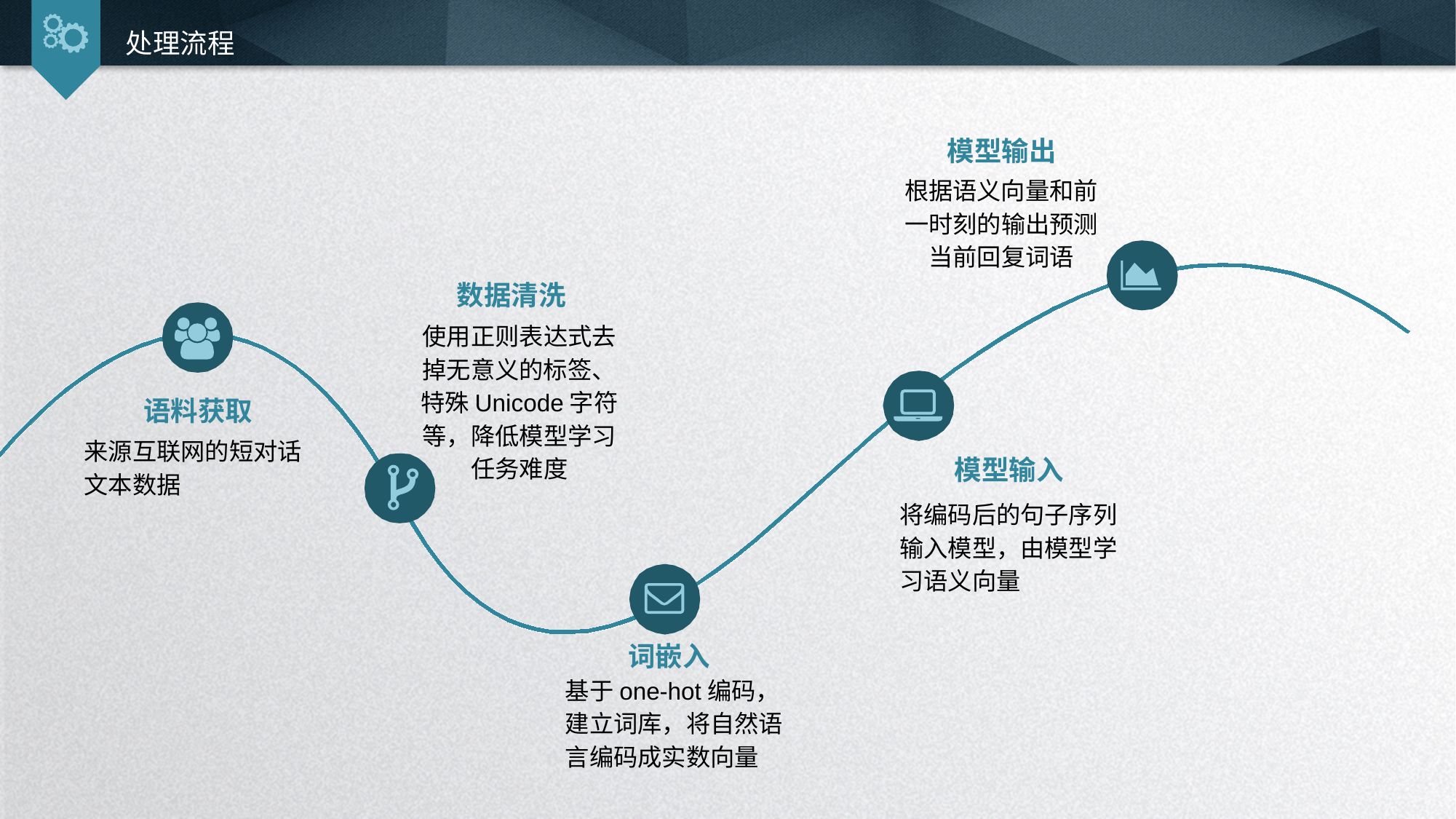

处理流程
模型输出
根据语义向量和前一时刻的输出预测当前回复词语

数据清洗
使用正则表达式去掉无意义的标签、特殊Unicode字符等，降低模型学习任务难度

语料获取
来源互联网的短对话文本数据

模型输入
将编码后的句子序列输入模型，由模型学习语义向量

词嵌入

基于one-hot编码，建立词库，将自然语言编码成实数向量
延时符